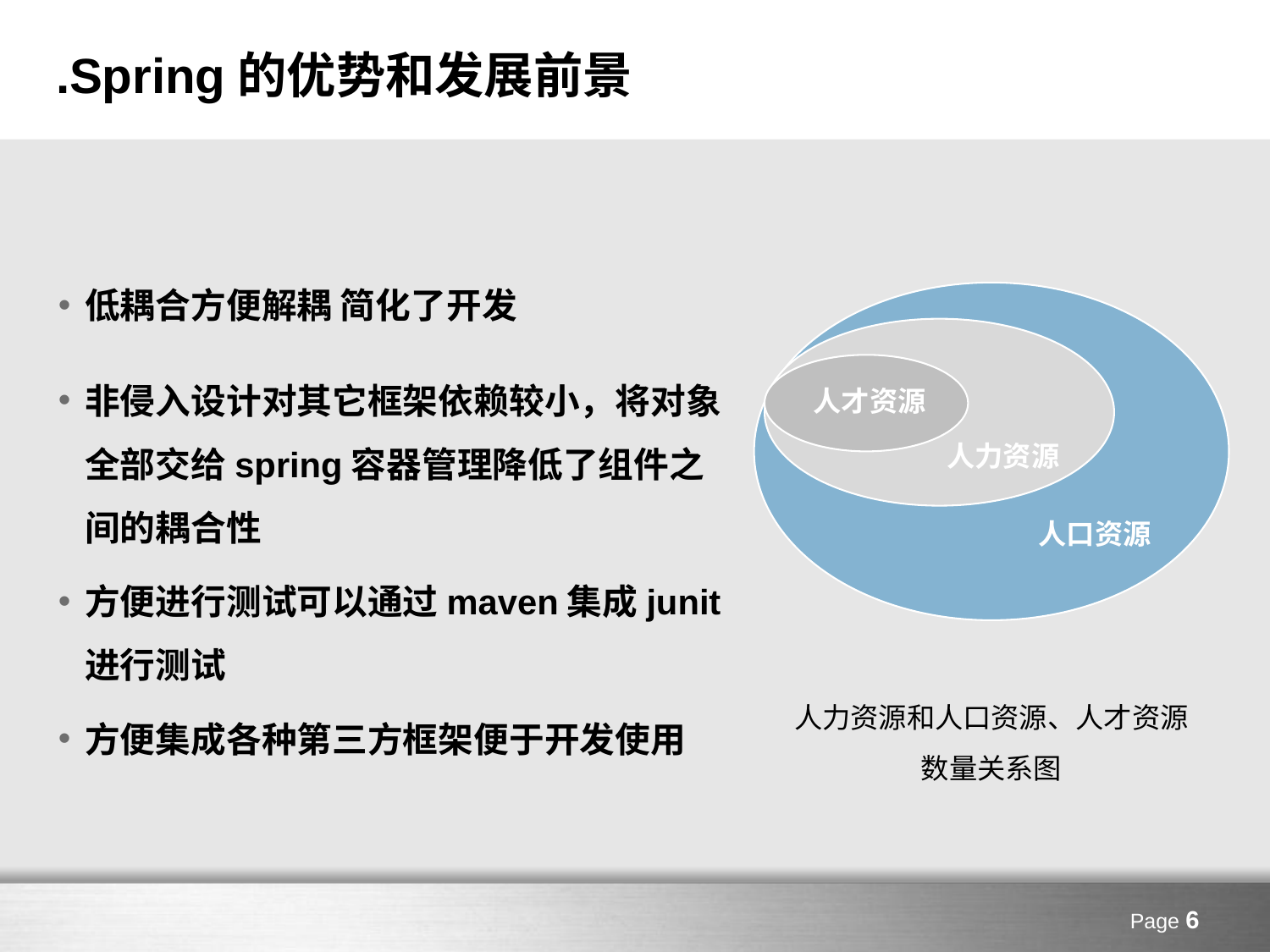

# .Spring的优势和发展前景
低耦合方便解耦 简化了开发
非侵入设计对其它框架依赖较小，将对象全部交给spring容器管理降低了组件之间的耦合性
方便进行测试可以通过maven集成junit进行测试
方便集成各种第三方框架便于开发使用

人才资源
人力资源
人口资源
人力资源和人口资源、人才资源
数量关系图
Page 6